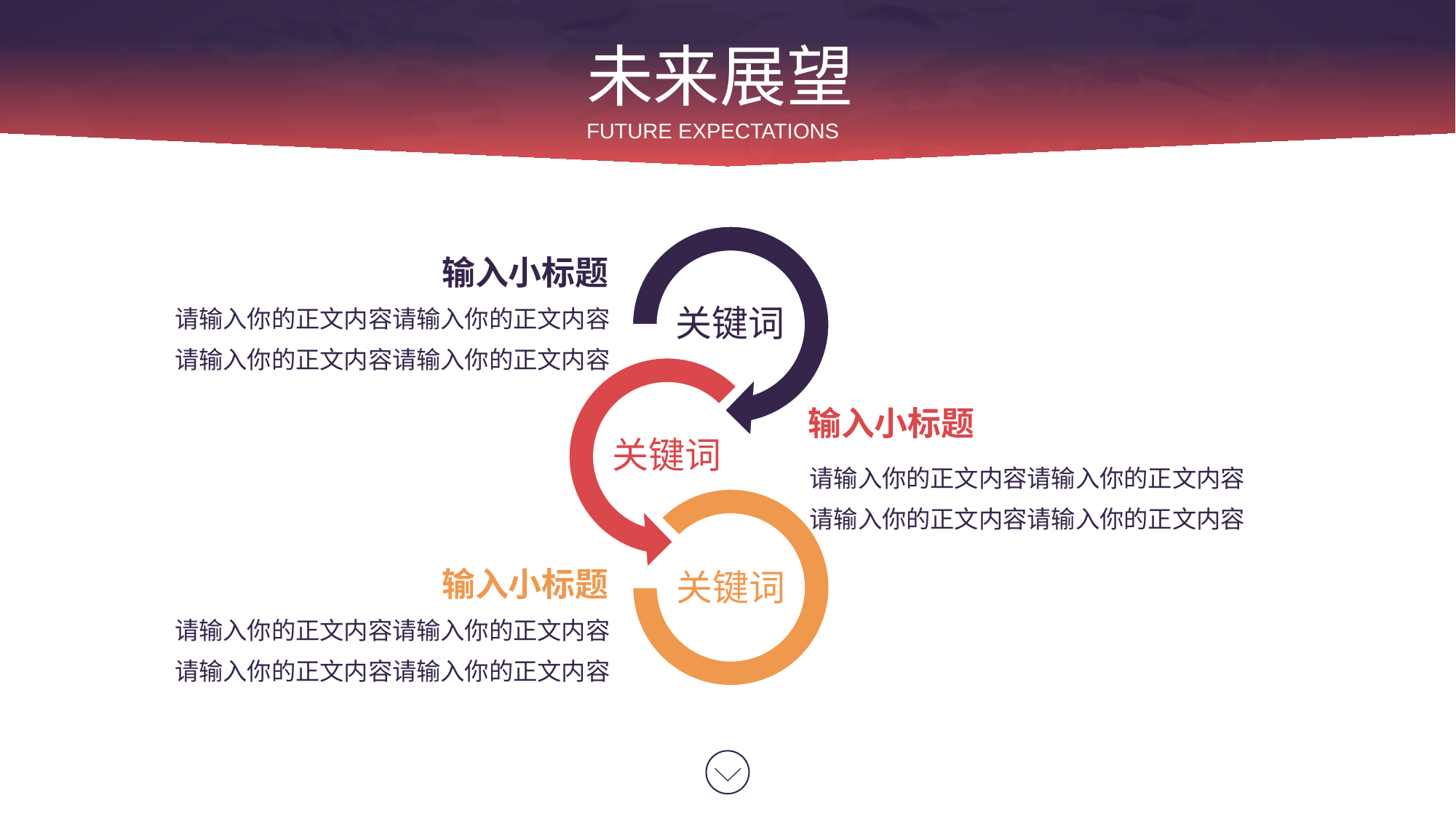

未来展望
FUTURE EXPECTATIONS
关键词
关键词
关键词
输入小标题
请输入你的正文内容请输入你的正文内容
请输入你的正文内容请输入你的正文内容
输入小标题
请输入你的正文内容请输入你的正文内容
请输入你的正文内容请输入你的正文内容
输入小标题
请输入你的正文内容请输入你的正文内容
请输入你的正文内容请输入你的正文内容